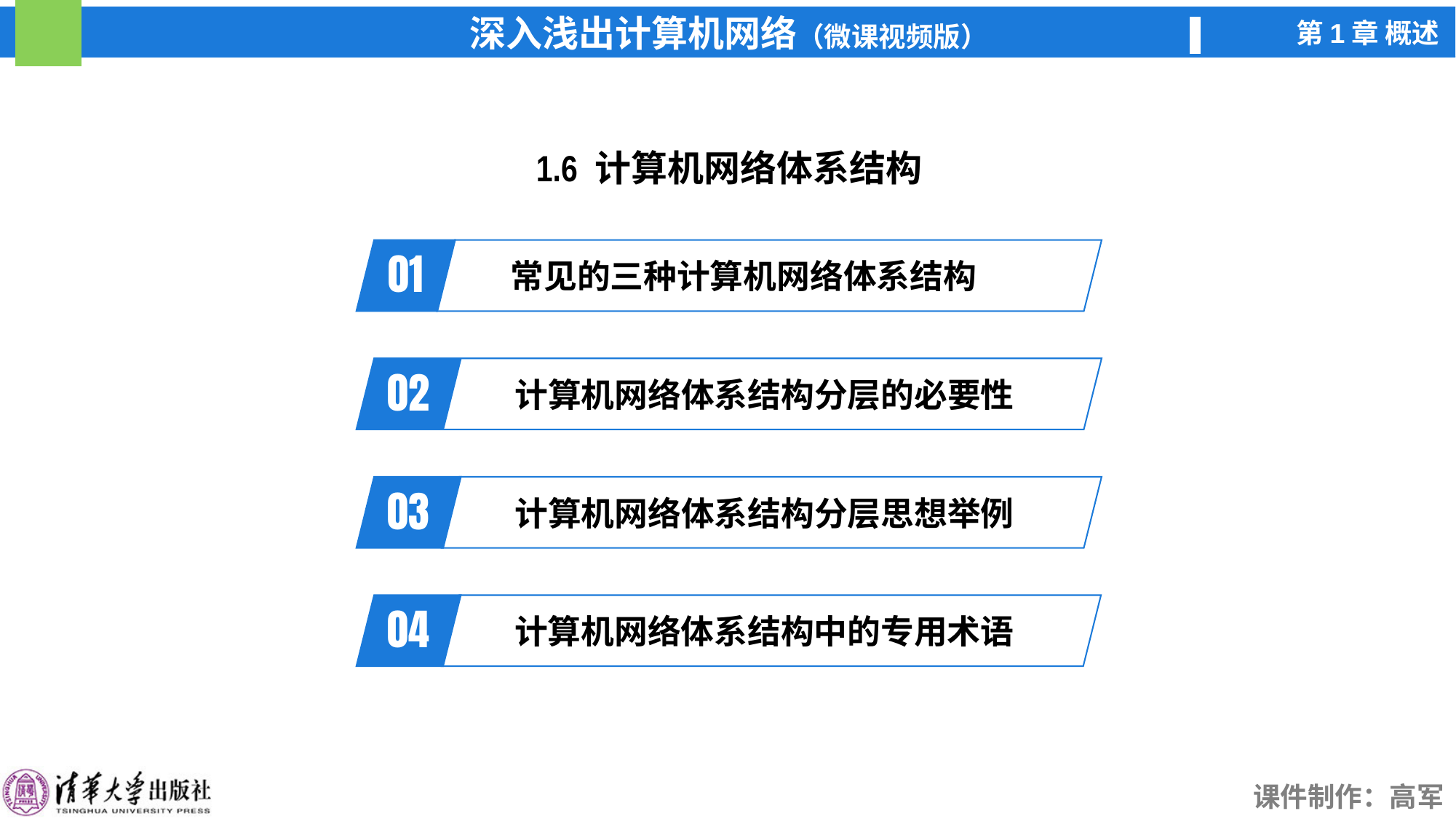

1.6 计算机网络体系结构
01
常见的三种计算机网络体系结构
02
计算机网络体系结构分层的必要性
03
计算机网络体系结构分层思想举例
04
计算机网络体系结构中的专用术语